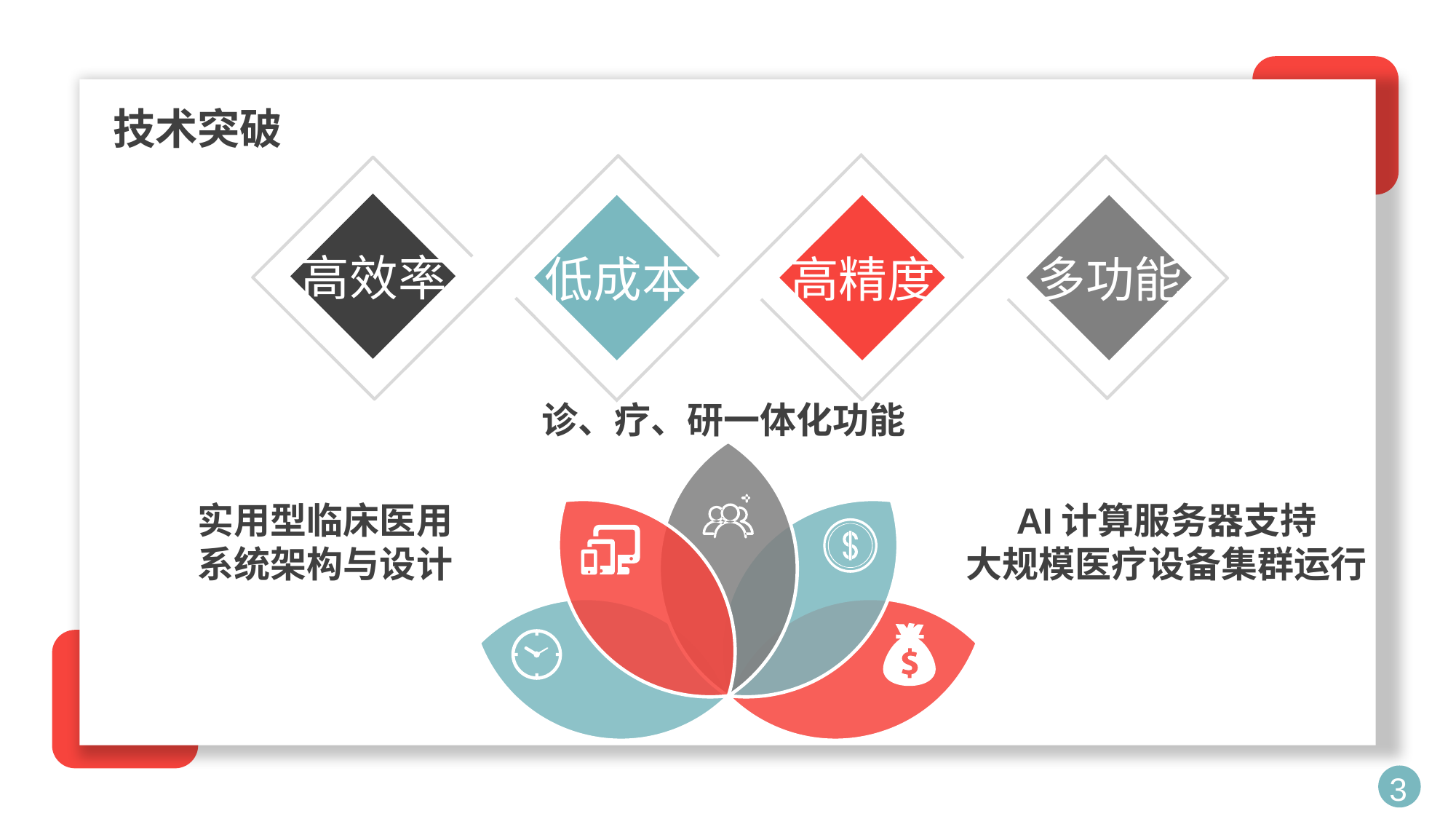

技术突破

效率较低
成本较高
精度较低
功能单一

高效率
低成本
高精度
多功能
诊、疗、研一体化功能

实用型临床医用系统架构与设计
AI计算服务器支持
大规模医疗设备集群运行

3